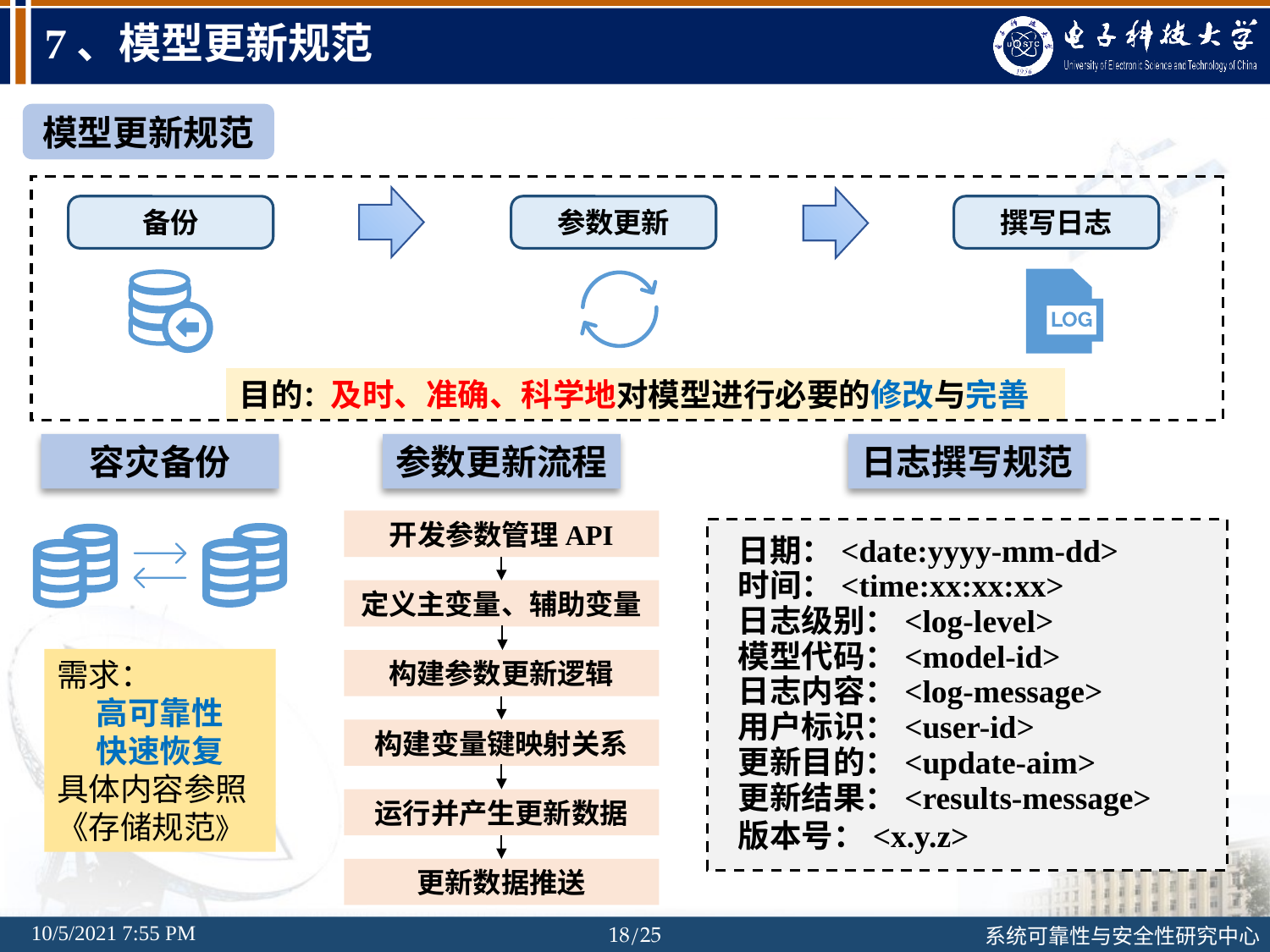

# 7、模型更新规范
模型更新规范

备份
参数更新
撰写日志

目的：及时、准确、科学地对模型进行必要的修改与完善
容灾备份
参数更新流程
日志撰写规范
开发参数管理API

日期：<date:yyyy-mm-dd>
时间：<time:xx:xx:xx>
日志级别：<log-level>
模型代码：<model-id>
日志内容：<log-message>
用户标识：<user-id>
更新目的：<update-aim>
更新结果：<results-message>
版本号：<x.y.z>

定义主变量、辅助变量
需求：
高可靠性
快速恢复
具体内容参照
《存储规范》
构建参数更新逻辑
构建变量键映射关系
运行并产生更新数据
更新数据推送